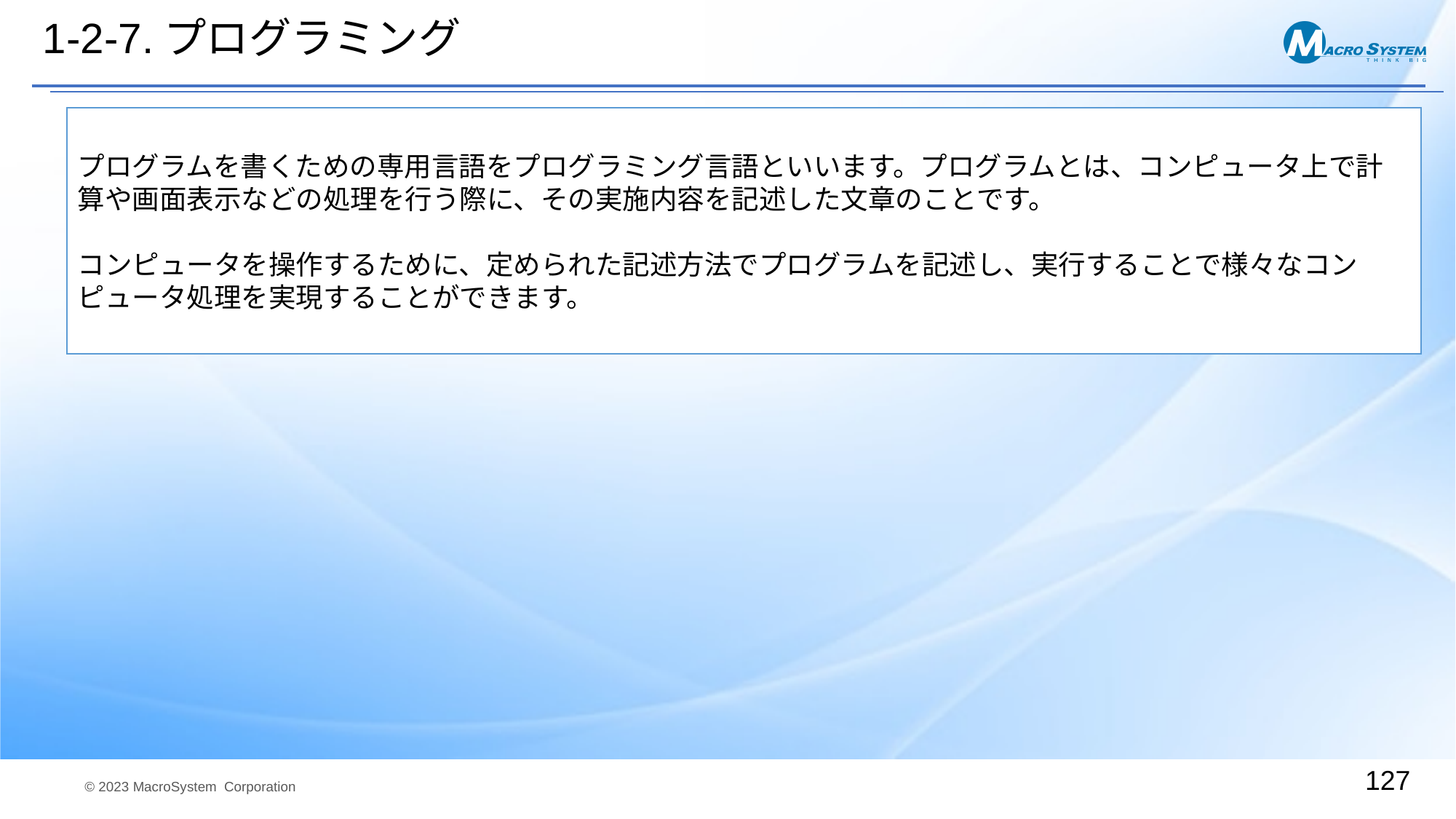

# 1-2-7.プログラミング
プログラムを書くための専用言語をプログラミング言語といいます。プログラムとは、コンピュータ上で計算や画面表示などの処理を行う際に、その実施内容を記述した文章のことです。

コンピュータを操作するために、定められた記述方法でプログラムを記述し、実行することで様々なコンピュータ処理を実現することができます。